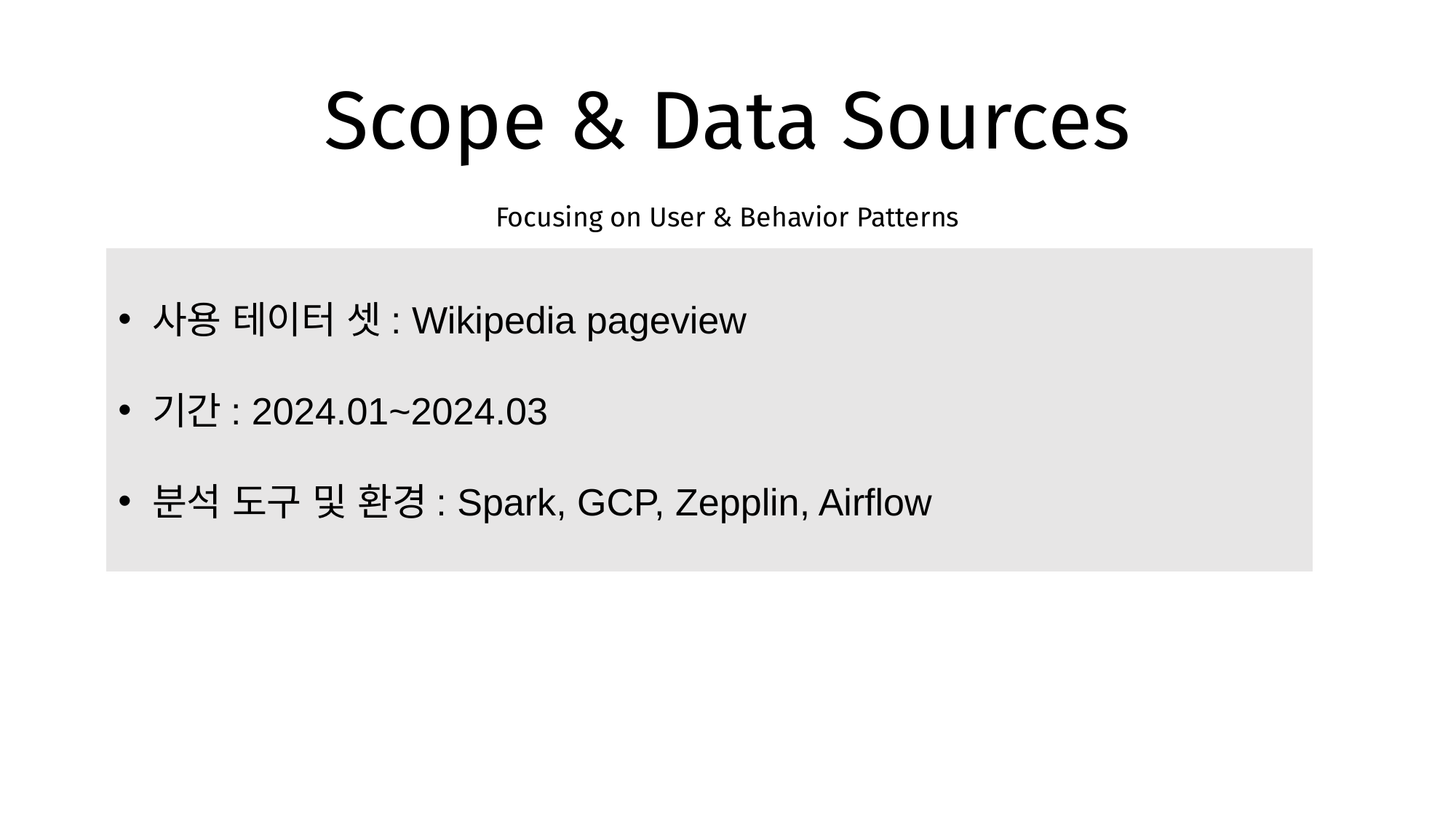

# Scope & Data Sources

Focusing on User & Behavior Patterns
사용 테이터 셋: Wikipedia pageview

기간: 2024.01~2024.03

분석 도구 및 환경: Spark, GCP, Zepplin, Airflow